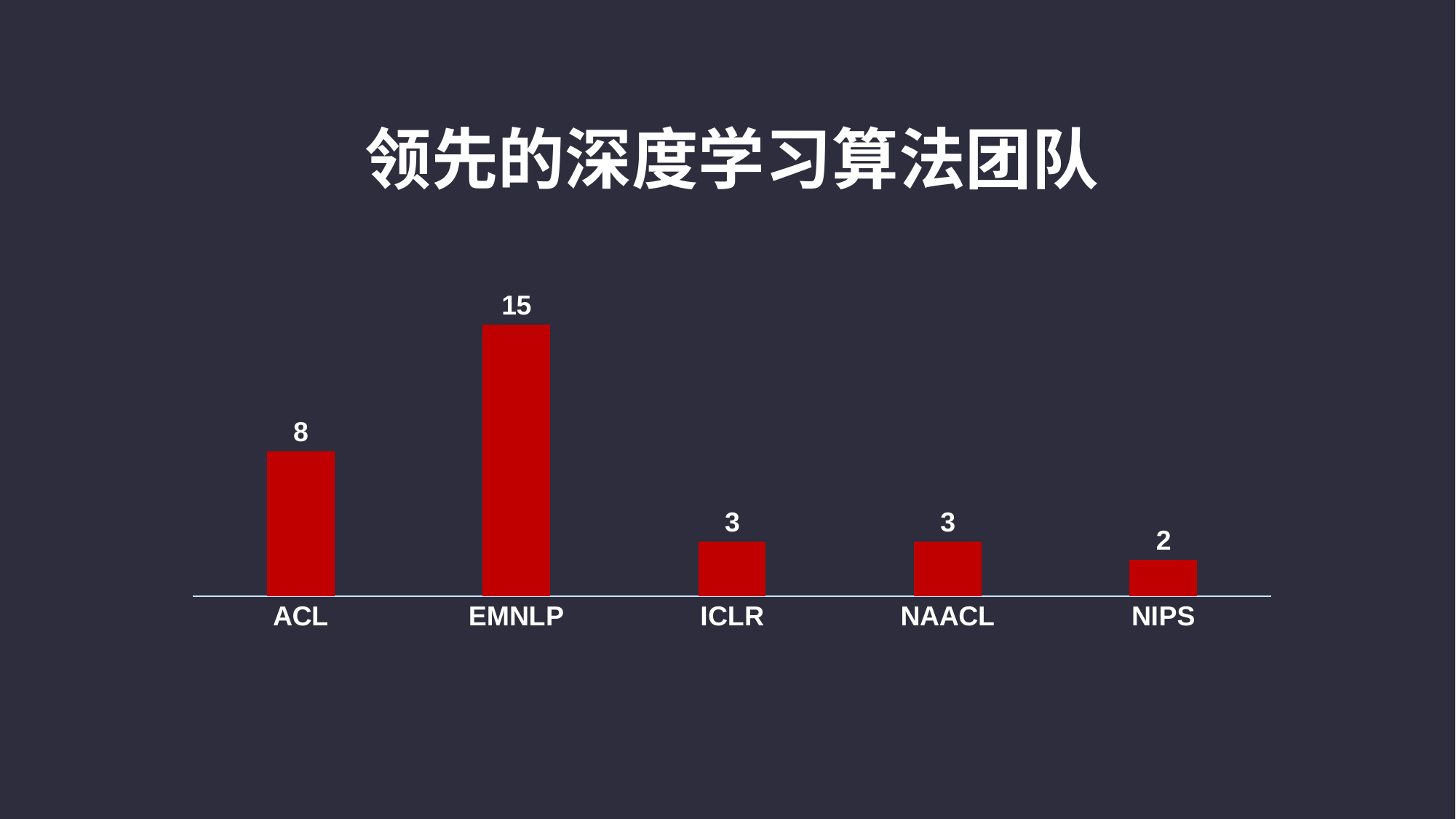

领先的深度学习算法团队

### Chart

| Category | Series 1 |
|---|---|
| ACL | 8.0 |
| EMNLP | 15.0 |
| ICLR | 3.0 |
| NAACL | 3.0 |
| NIPS | 2.0 |
54